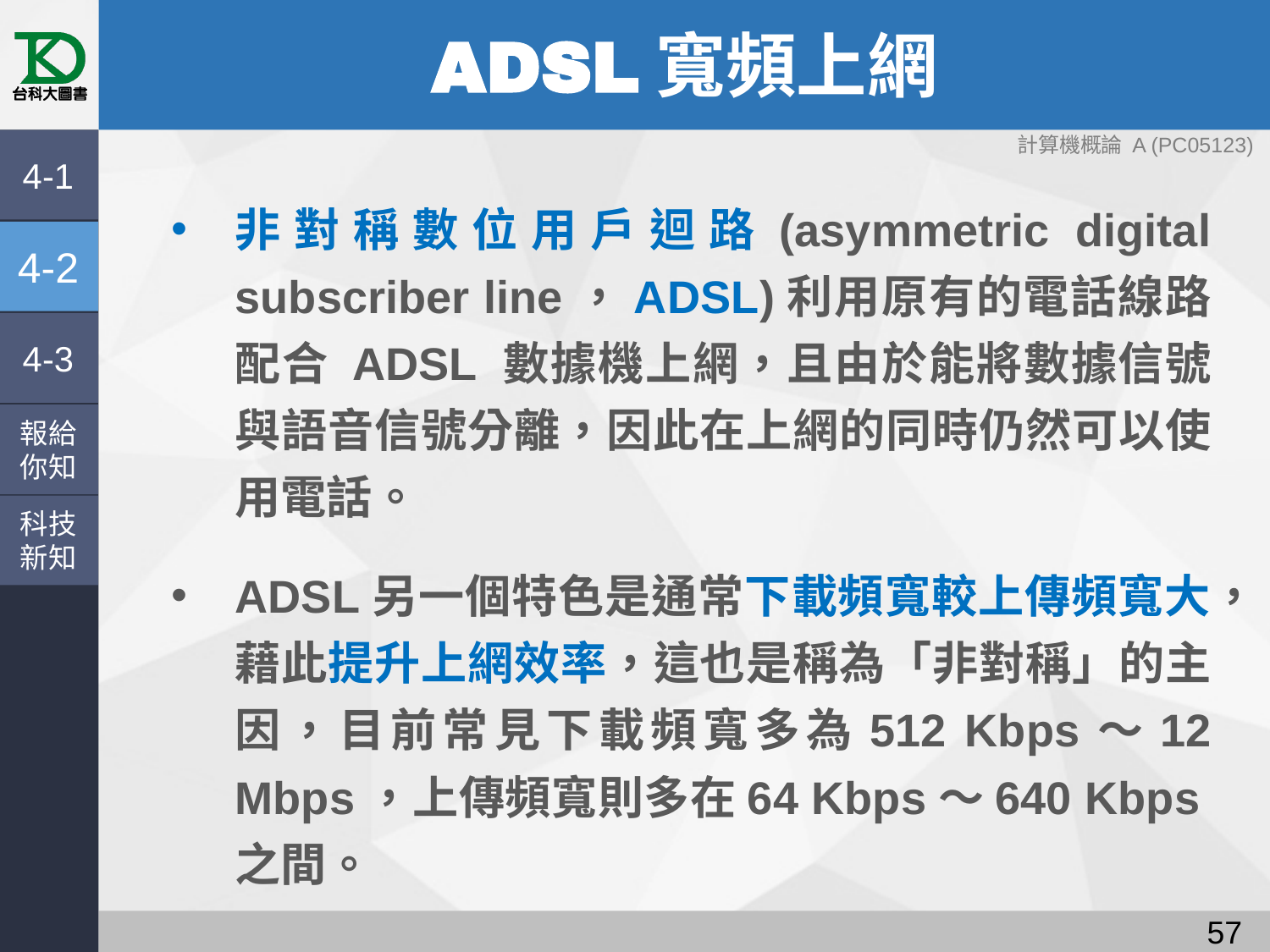

# ADSL寬頻上網
4-1
非對稱數位用戶迴路(asymmetric digital subscriber line，ADSL)利用原有的電話線路配合 ADSL 數據機上網，且由於能將數據信號與語音信號分離，因此在上網的同時仍然可以使用電話。
ADSL另一個特色是通常下載頻寬較上傳頻寬大，藉此提升上網效率，這也是稱為「非對稱」的主因，目前常見下載頻寬多為512 Kbps～12 Mbps，上傳頻寬則多在64 Kbps～640 Kbps之間。
4-2
4-3
報給
你知
科技
新知
57